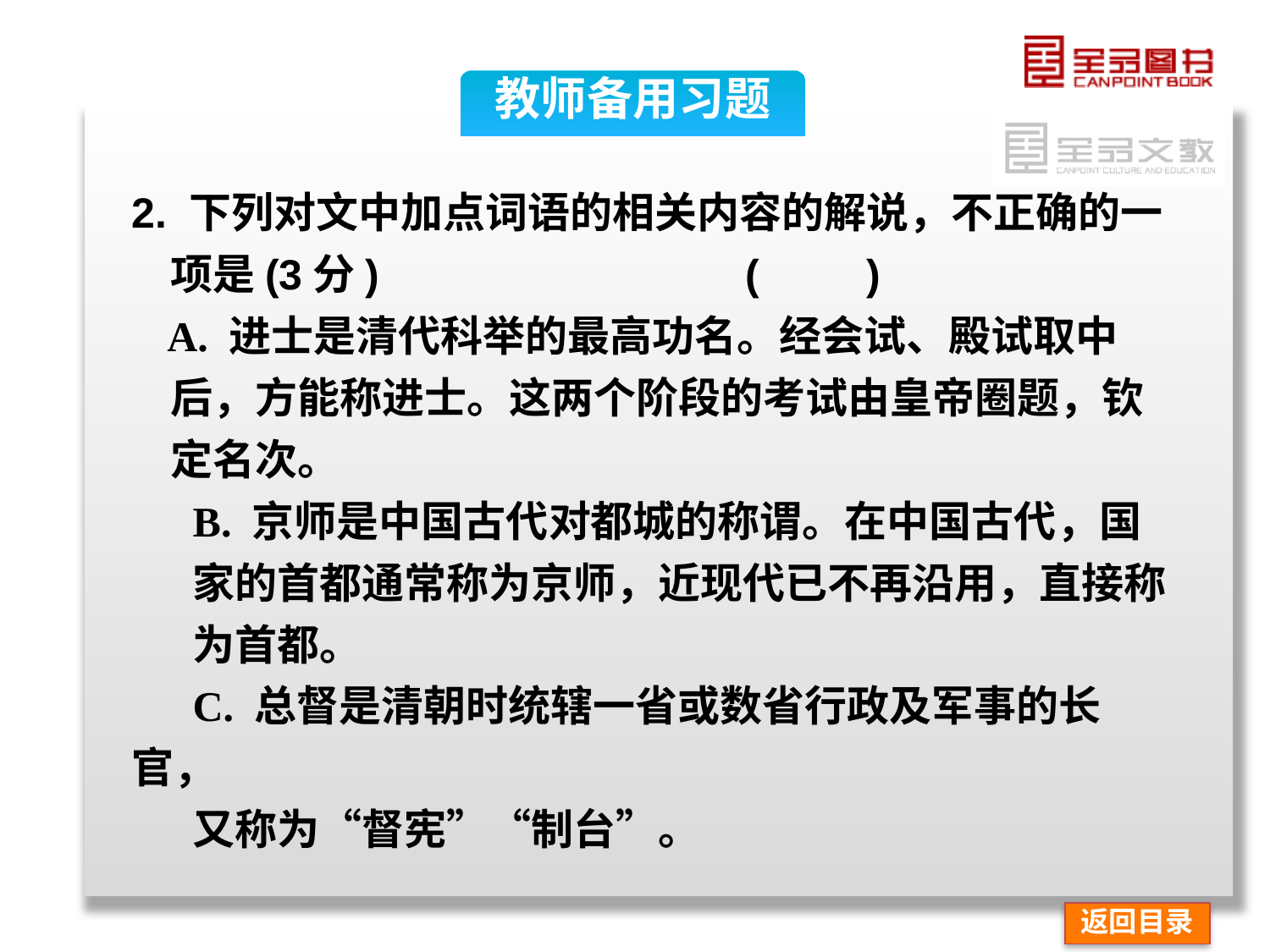

教师备用习题
2. 下列对文中加点词语的相关内容的解说，不正确的一
   项是(3分)                               (　　)
   A. 进士是清代科举的最高功名。经会试、殿试取中
   后，方能称进士。这两个阶段的考试由皇帝圈题，钦
   定名次。
B. 京师是中国古代对都城的称谓。在中国古代，国
家的首都通常称为京师，近现代已不再沿用，直接称
为首都。
C. 总督是清朝时统辖一省或数省行政及军事的长官，
又称为“督宪”“制台”。
返回目录